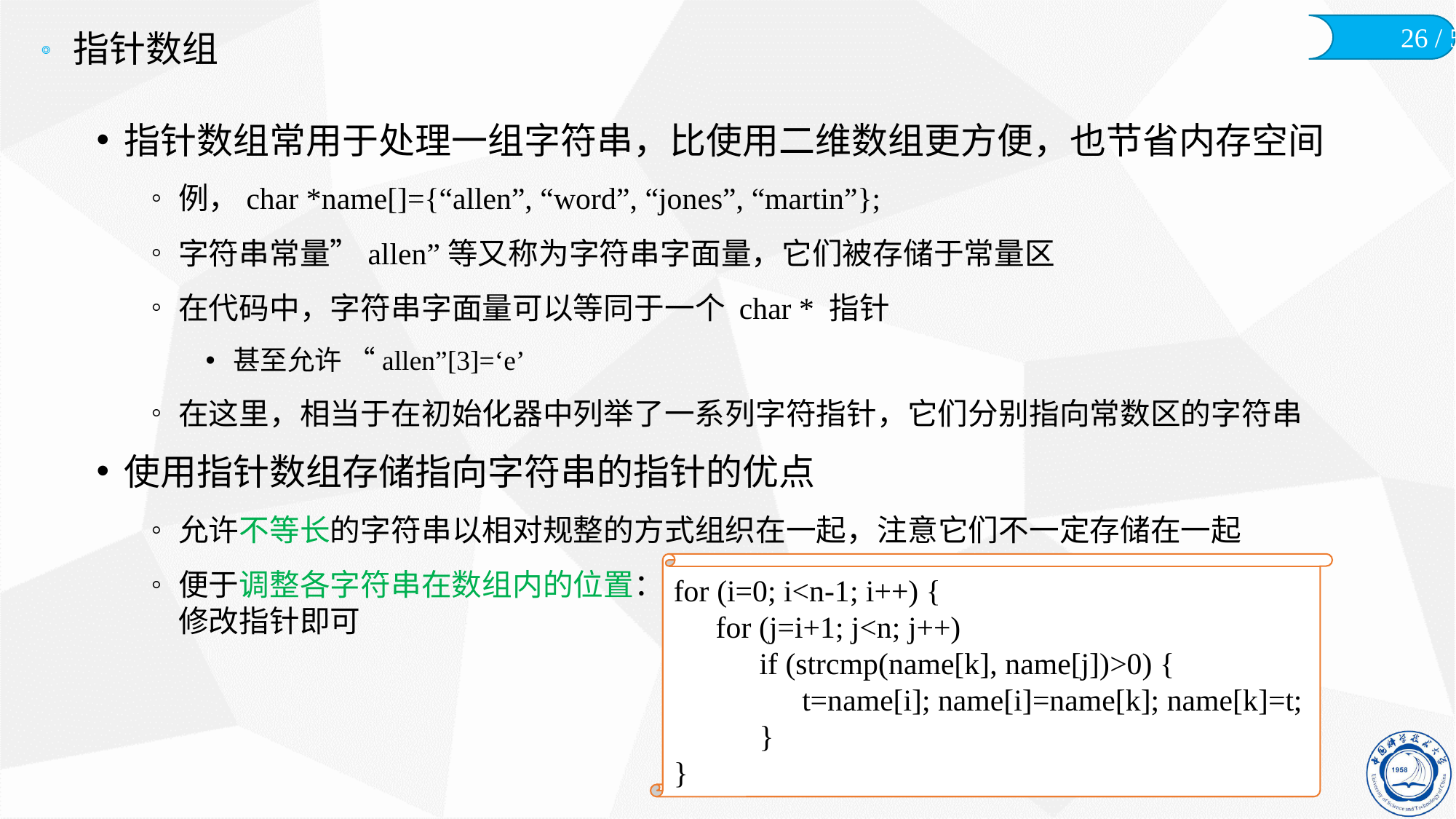

# 指针数组
指针数组常用于处理一组字符串，比使用二维数组更方便，也节省内存空间
例，char *name[]={“allen”, “word”, “jones”, “martin”};
字符串常量”allen”等又称为字符串字面量，它们被存储于常量区
在代码中，字符串字面量可以等同于一个 char * 指针
甚至允许 “allen”[3]=‘e’
在这里，相当于在初始化器中列举了一系列字符指针，它们分别指向常数区的字符串
使用指针数组存储指向字符串的指针的优点
允许不等长的字符串以相对规整的方式组织在一起，注意它们不一定存储在一起
便于调整各字符串在数组内的位置：
修改指针即可

for (i=0; i<n-1; i++) {
	for (j=i+1; j<n; j++)
		if (strcmp(name[k], name[j])>0) {
			t=name[i]; name[i]=name[k]; name[k]=t;
		}
}